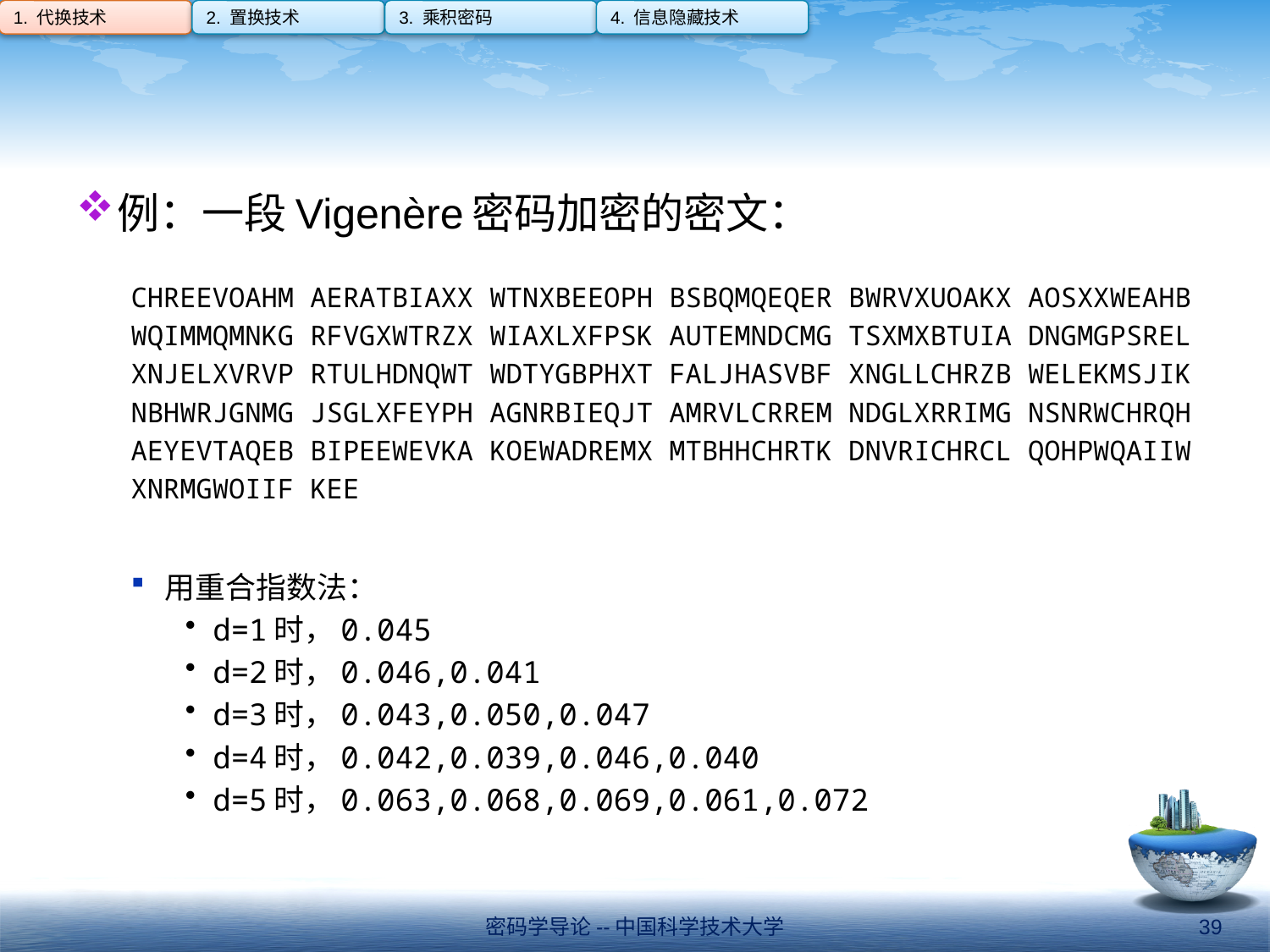

1. 代换技术
2. 置换技术
3. 乘积密码
4. 信息隐藏技术
#
例：一段Vigenère密码加密的密文：

CHREEVOAHM AERATBIAXX WTNXBEEOPH BSBQMQEQER BWRVXUOAKX AOSXXWEAHB
WQIMMQMNKG RFVGXWTRZX WIAXLXFPSK AUTEMNDCMG TSXMXBTUIA DNGMGPSREL
XNJELXVRVP RTULHDNQWT WDTYGBPHXT FALJHASVBF XNGLLCHRZB WELEKMSJIK
NBHWRJGNMG JSGLXFEYPH AGNRBIEQJT AMRVLCRREM NDGLXRRIMG NSNRWCHRQH
AEYEVTAQEB BIPEEWEVKA KOEWADREMX MTBHHCHRTK DNVRICHRCL QOHPWQAIIW
XNRMGWOIIF KEE

用重合指数法：
d=1时，0.045
d=2时，0.046,0.041
d=3时，0.043,0.050,0.047
d=4时，0.042,0.039,0.046,0.040
d=5时，0.063,0.068,0.069,0.061,0.072
密码学导论--中国科学技术大学
39